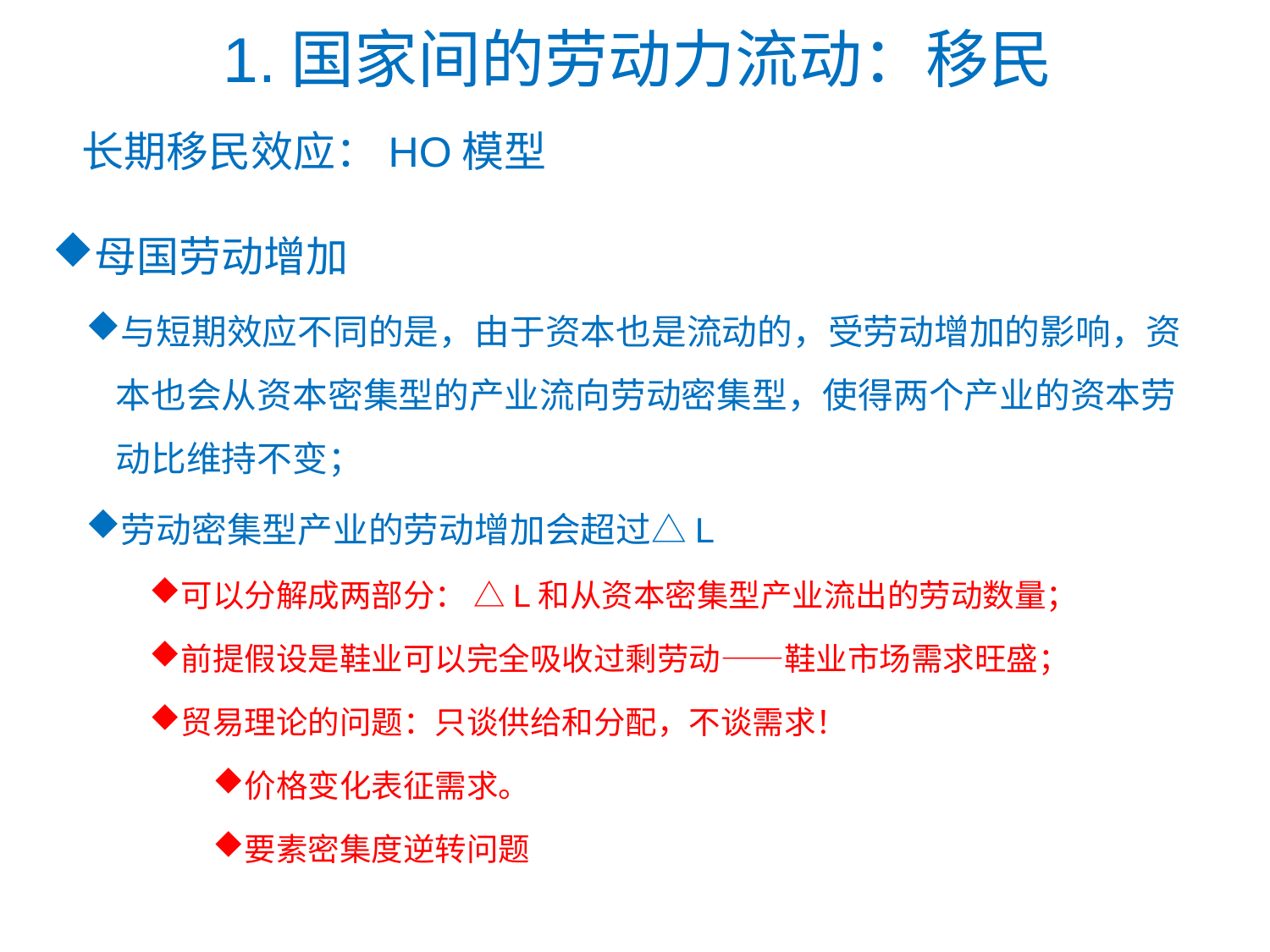

# 1.国家间的劳动力流动：移民
长期移民效应：HO模型
母国劳动增加
与短期效应不同的是，由于资本也是流动的，受劳动增加的影响，资本也会从资本密集型的产业流向劳动密集型，使得两个产业的资本劳动比维持不变；
劳动密集型产业的劳动增加会超过△L
可以分解成两部分： △L和从资本密集型产业流出的劳动数量；
前提假设是鞋业可以完全吸收过剩劳动——鞋业市场需求旺盛；
贸易理论的问题：只谈供给和分配，不谈需求！
价格变化表征需求。
要素密集度逆转问题